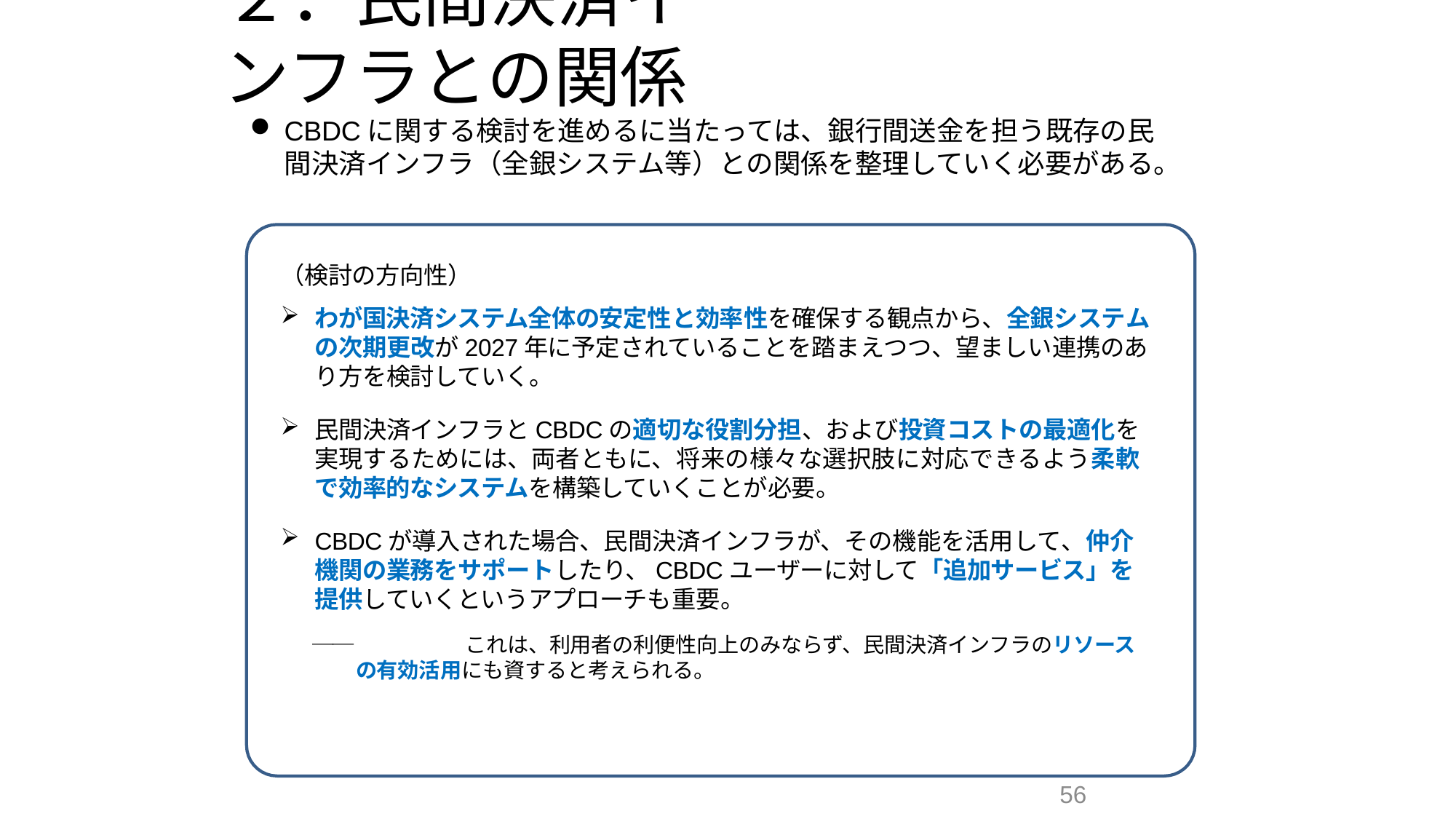

# ２．民間決済インフラとの関係
CBDCに関する検討を進めるに当たっては、銀行間送金を担う既存の民間決済インフラ（全銀システム等）との関係を整理していく必要がある。

（検討の方向性）

わが国決済システム全体の安定性と効率性を確保する観点から、全銀システムの次期更改が2027年に予定されていることを踏まえつつ、望ましい連携のあり方を検討していく。

民間決済インフラとCBDCの適切な役割分担、および投資コストの最適化を実現するためには、両者ともに、将来の様々な選択肢に対応できるよう柔軟で効率的なシステムを構築していくことが必要。

CBDCが導入された場合、民間決済インフラが、その機能を活用して、仲介機関の業務をサポートしたり、CBDCユーザーに対して「追加サービス」を提供していくというアプローチも重要。
──		これは、利用者の利便性向上のみならず、民間決済インフラのリソースの有効活用にも資すると考えられる。
56